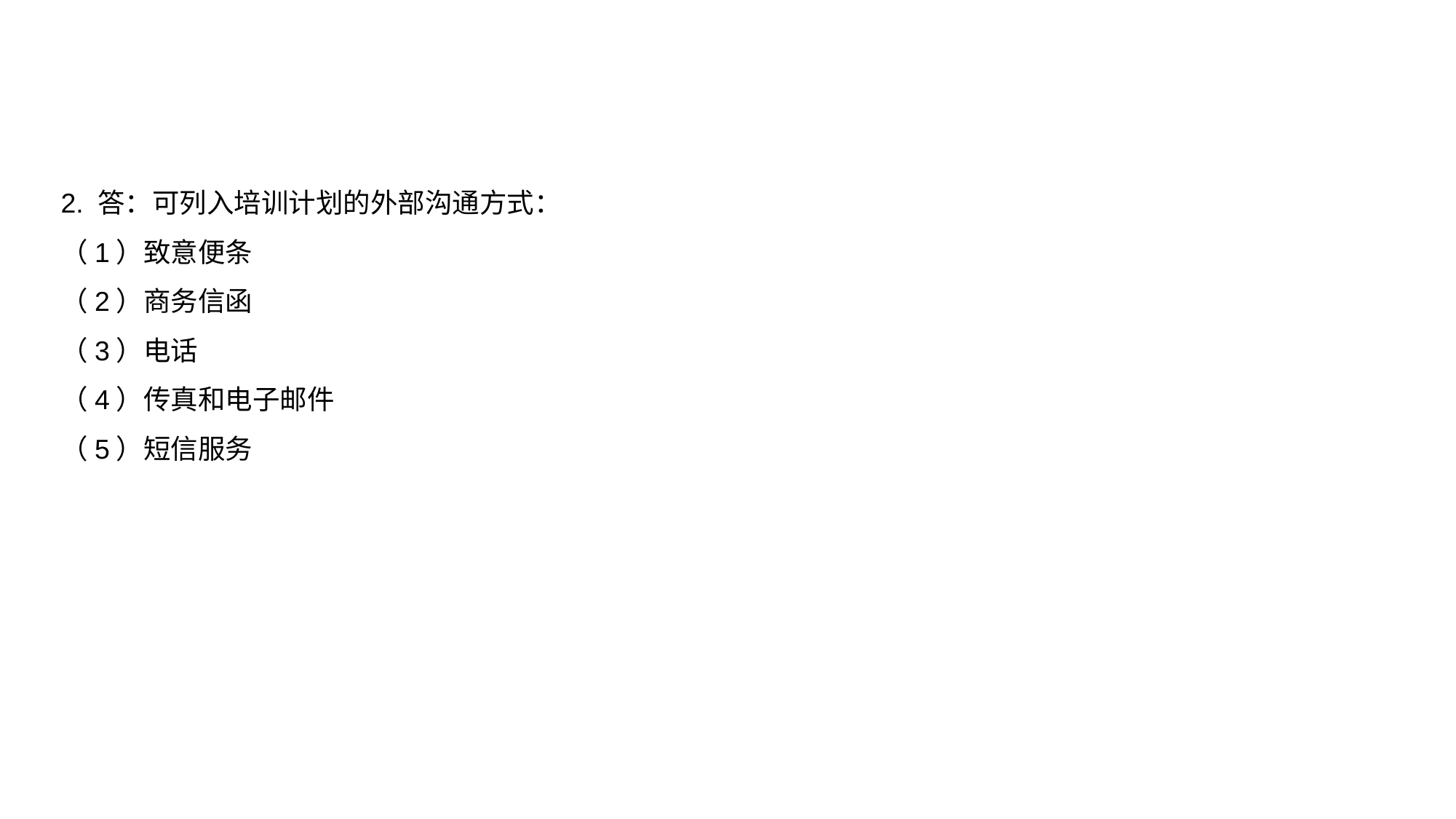

2. 答：可列入培训计划的外部沟通方式：
（1）致意便条
（2）商务信函
（3）电话
（4）传真和电子邮件
（5）短信服务